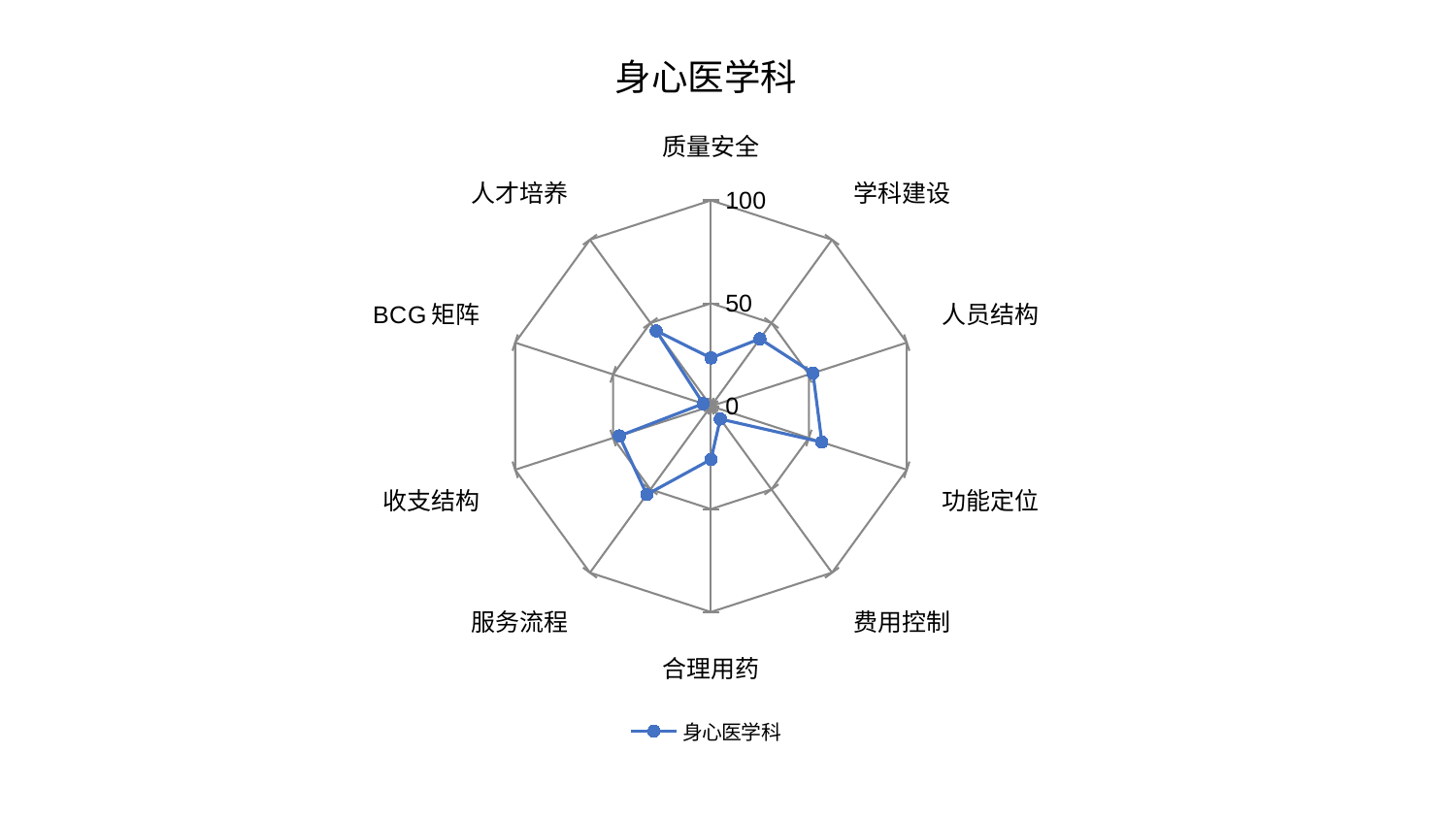

### Chart: 身心医学科

| Category | 身心医学科 |
|---|---|
| 质量安全 | 23.432414613264932 |
| 学科建设 | 40.47113000553957 |
| 人员结构 | 52.10294434269129 |
| 功能定位 | 56.6185375064674 |
| 费用控制 | 7.718393742456581 |
| 合理用药 | 25.885008267689248 |
| 服务流程 | 53.074732136415335 |
| 收支结构 | 46.794726571882286 |
| BCG矩阵 | 3.945162216188505 |
| 人才培养 | 45.277929183762616 |
96